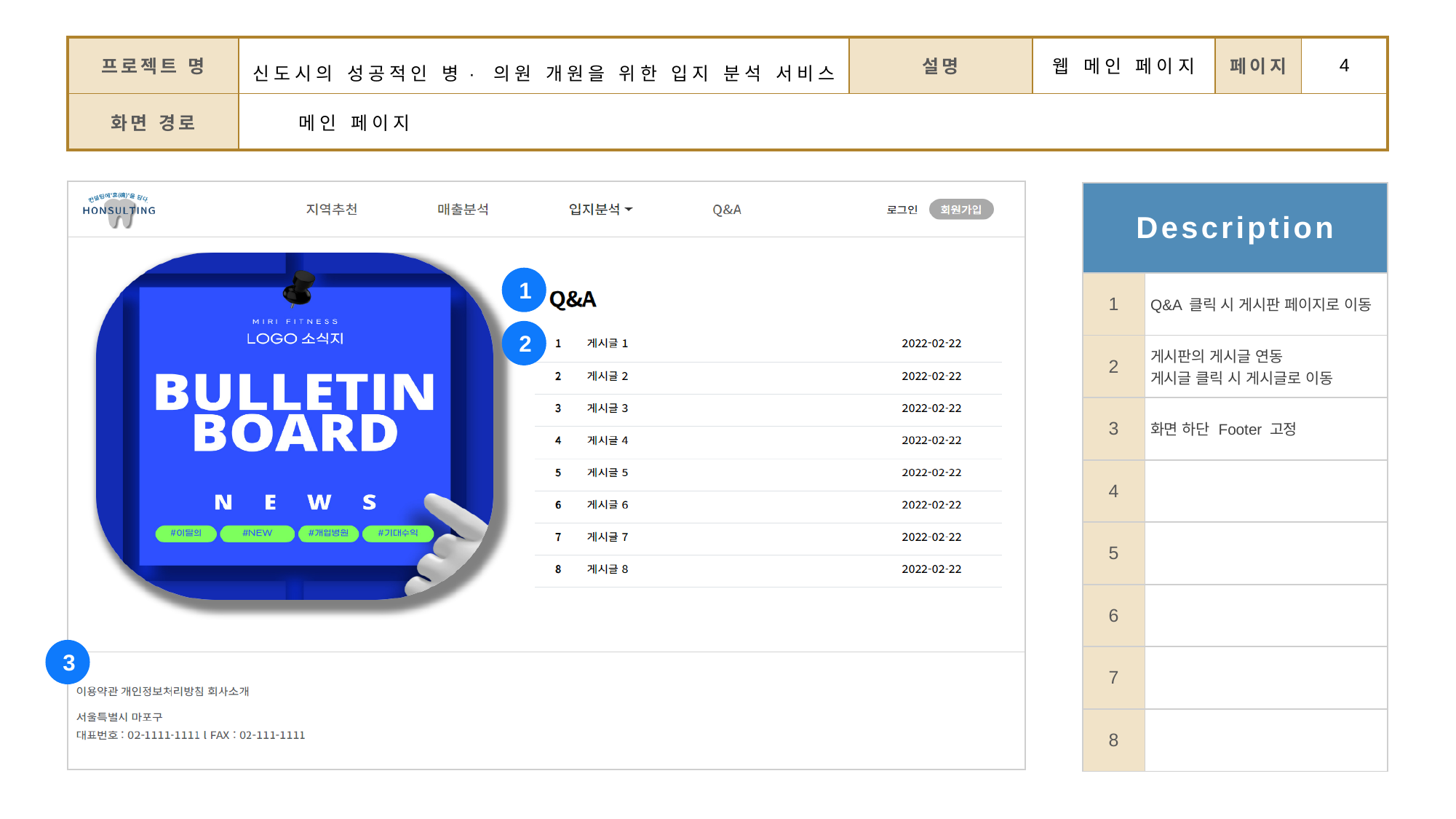

| 프로젝트 명 | 신도시의 성공적인 병·의원 개원을 위한 입지 분석 서비스 | 설명 | 웹 메인 페이지 | 페이지 | 4 |
| --- | --- | --- | --- | --- | --- |
| 화면 경로 | 메인 페이지 |  |  |  |  |

| Description |  |
| --- | --- |
| 1 | Q&A 클릭 시 게시판 페이지로 이동 |
| 2 | 게시판의 게시글 연동 게시글 클릭 시 게시글로 이동 |
| 3 | 화면 하단 Footer 고정 |
| 4 |  |
| 5 |  |
| 6 |  |
| 7 |  |
| 8 |  |
1
2
3